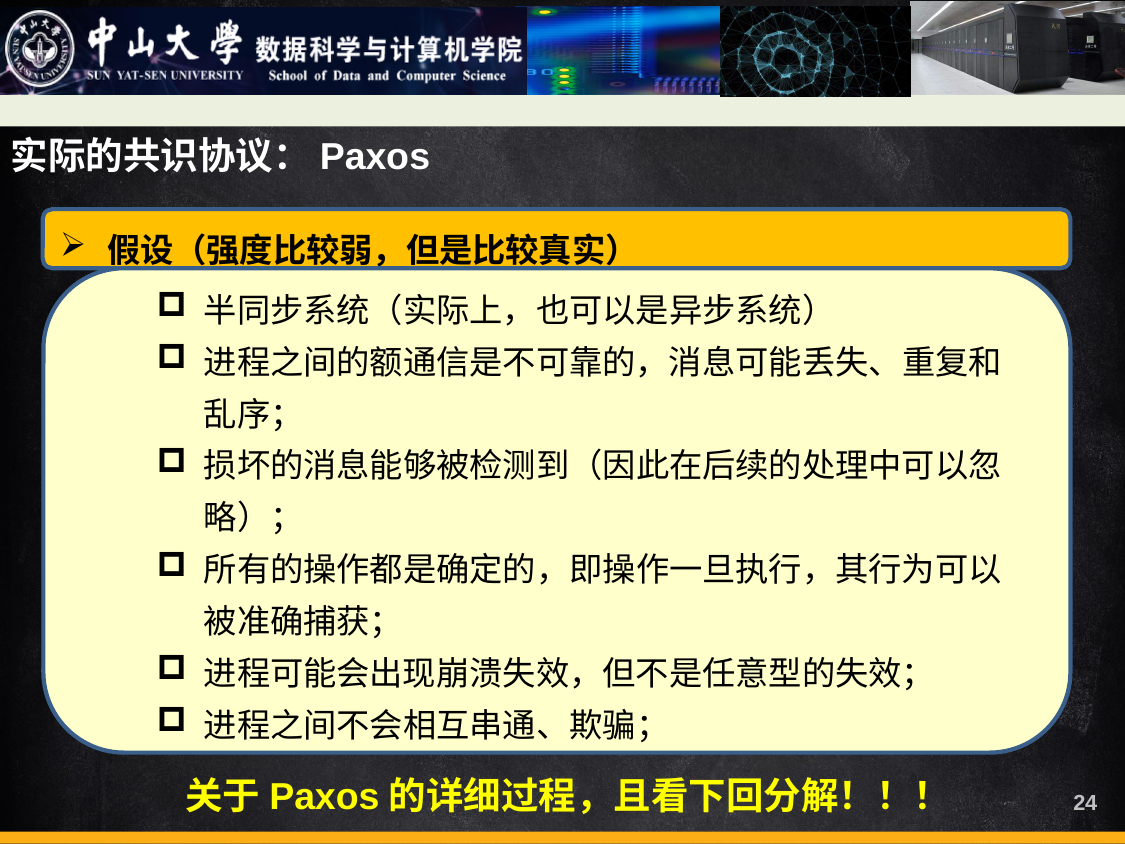

实际的共识协议：Paxos
假设（强度比较弱，但是比较真实）
半同步系统（实际上，也可以是异步系统）
进程之间的额通信是不可靠的，消息可能丢失、重复和乱序；
损坏的消息能够被检测到（因此在后续的处理中可以忽略）；
所有的操作都是确定的，即操作一旦执行，其行为可以被准确捕获；
进程可能会出现崩溃失效，但不是任意型的失效；
进程之间不会相互串通、欺骗；
关于Paxos的详细过程，且看下回分解！！！